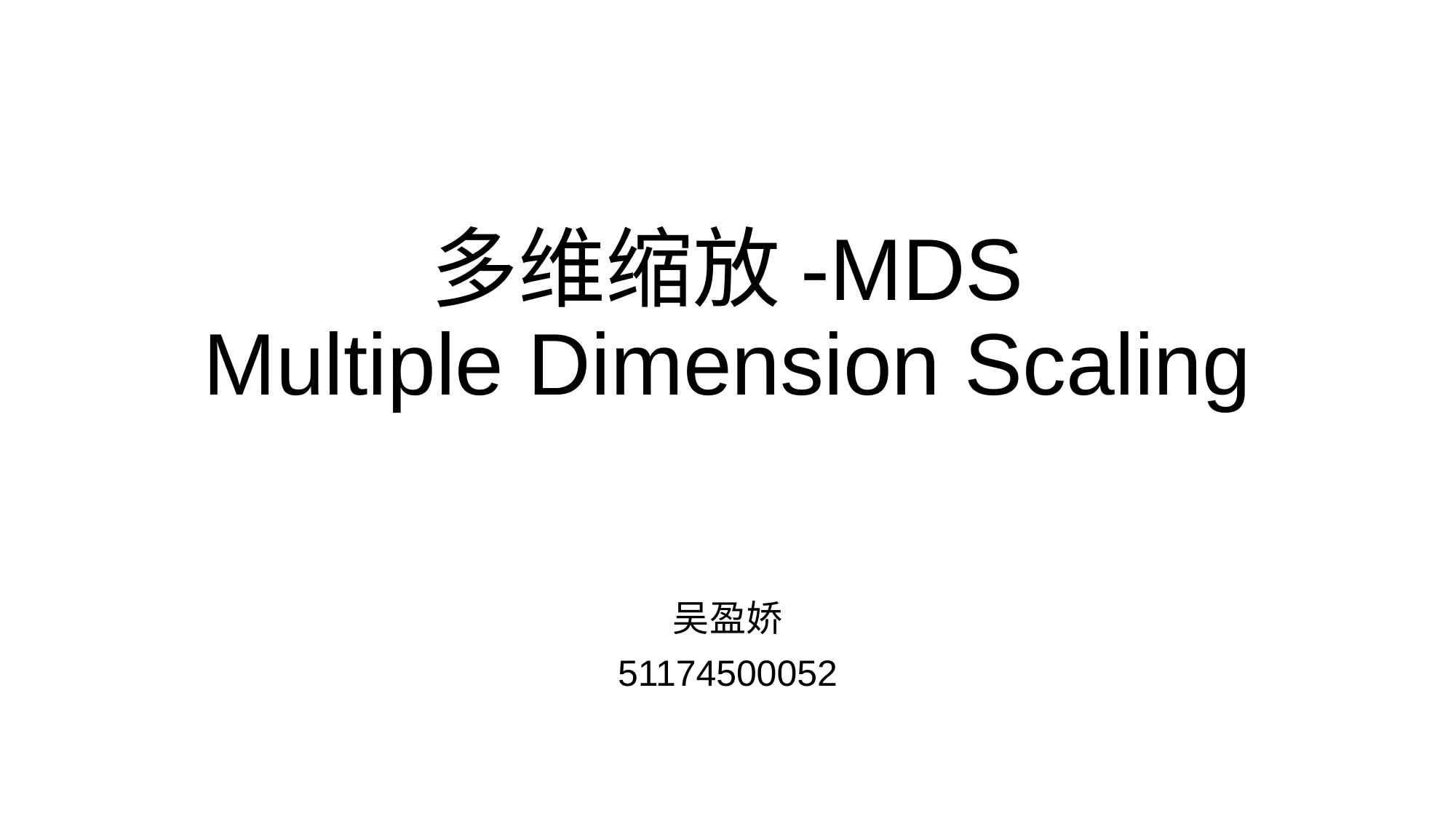

# 多维缩放-MDS Multiple Dimension Scaling
吴盈娇
51174500052